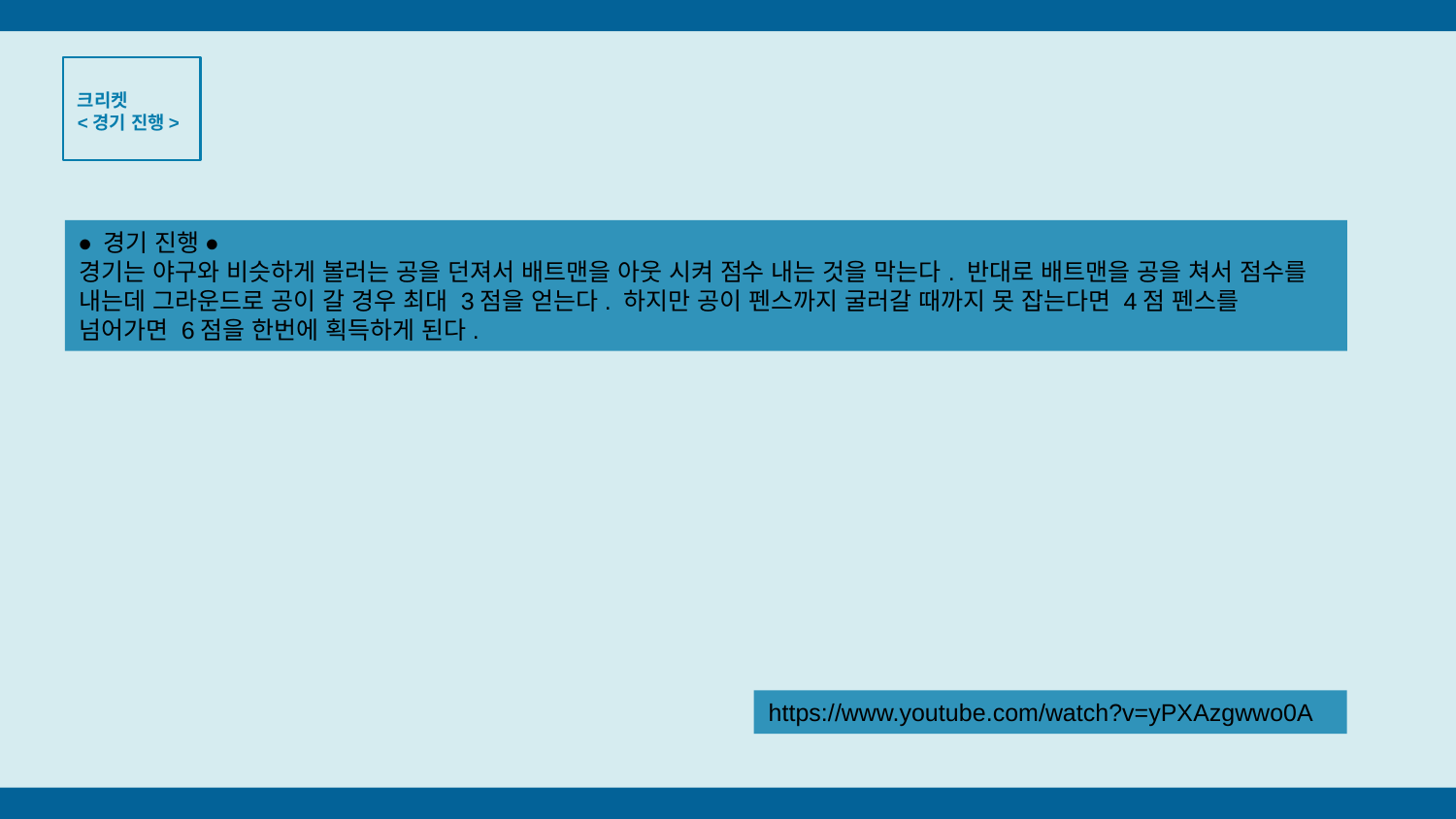

크리켓
<경기 진행>
⦁ 경기 진행 ⦁
경기는 야구와 비슷하게 볼러는 공을 던져서 배트맨을 아웃 시켜 점수 내는 것을 막는다. 반대로 배트맨을 공을 쳐서 점수를 내는데 그라운드로 공이 갈 경우 최대 3점을 얻는다. 하지만 공이 펜스까지 굴러갈 때까지 못 잡는다면 4점 펜스를 넘어가면 6점을 한번에 획득하게 된다.
https://www.youtube.com/watch?v=yPXAzgwwo0A